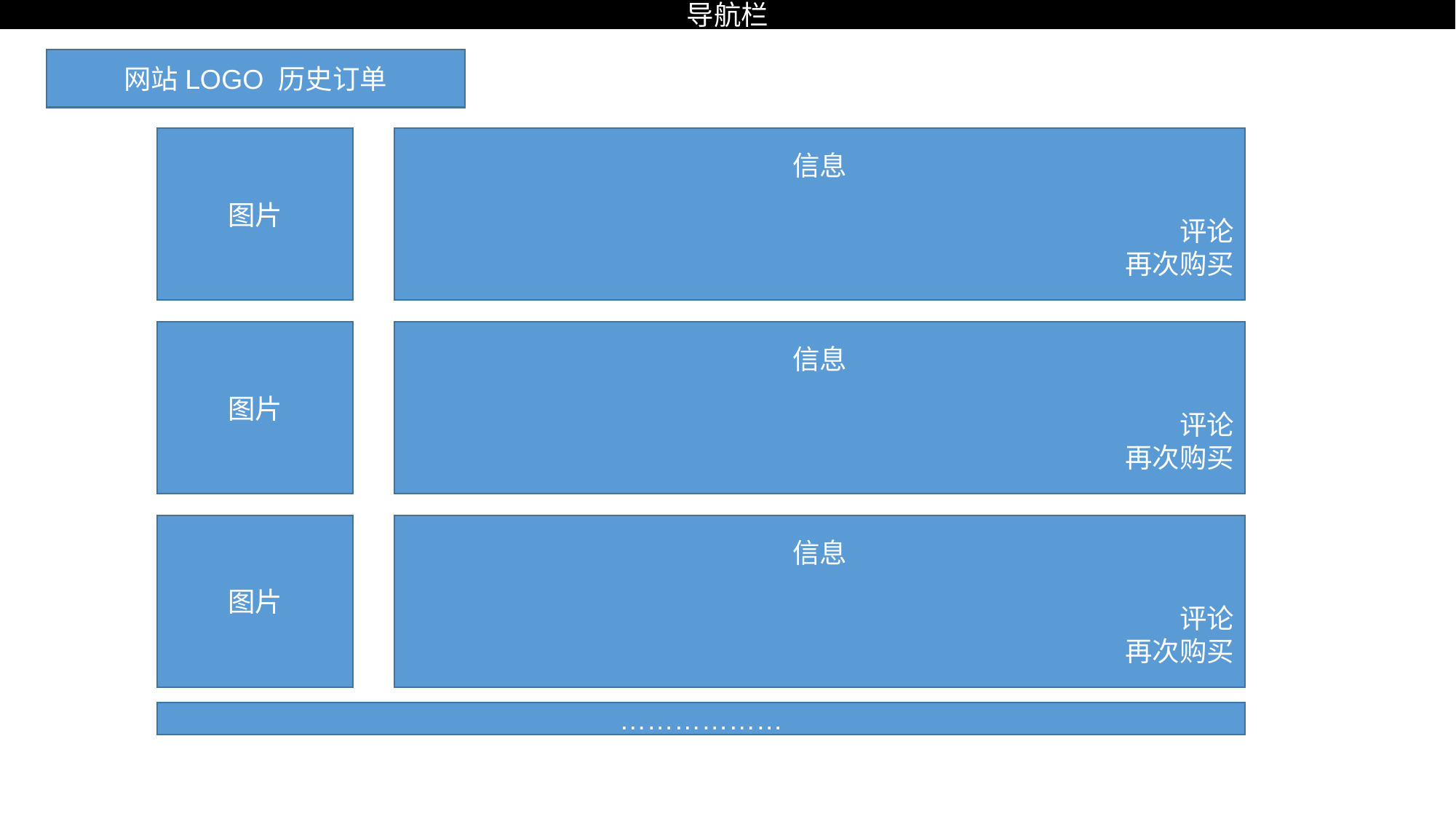

导航栏
网站LOGO 历史订单
图片
信息

评论
再次购买
图片
信息

评论
再次购买
图片
信息

评论
再次购买
………………